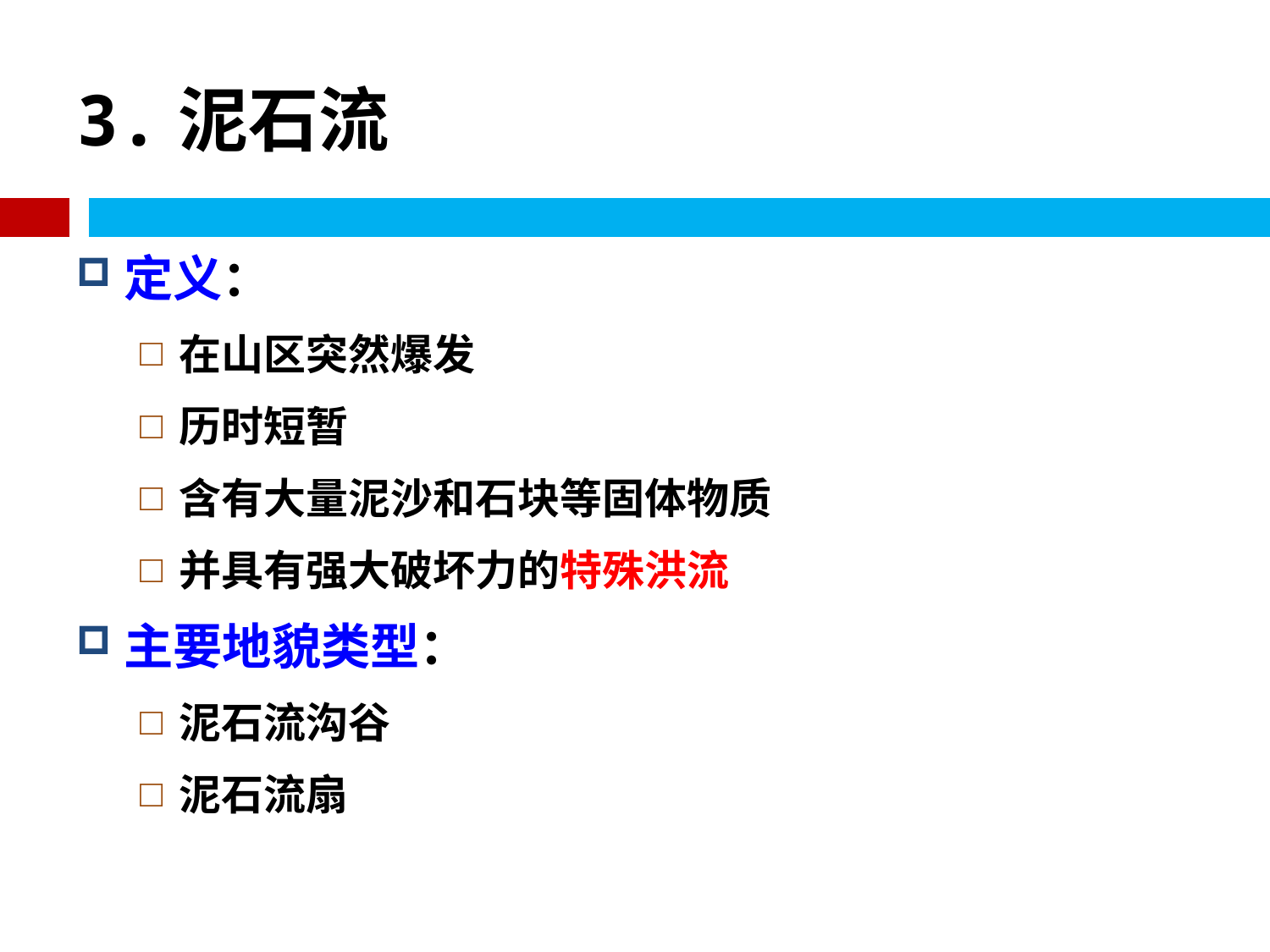

# 3.泥石流
定义：
在山区突然爆发
历时短暂
含有大量泥沙和石块等固体物质
并具有强大破坏力的特殊洪流
主要地貌类型：
泥石流沟谷
泥石流扇